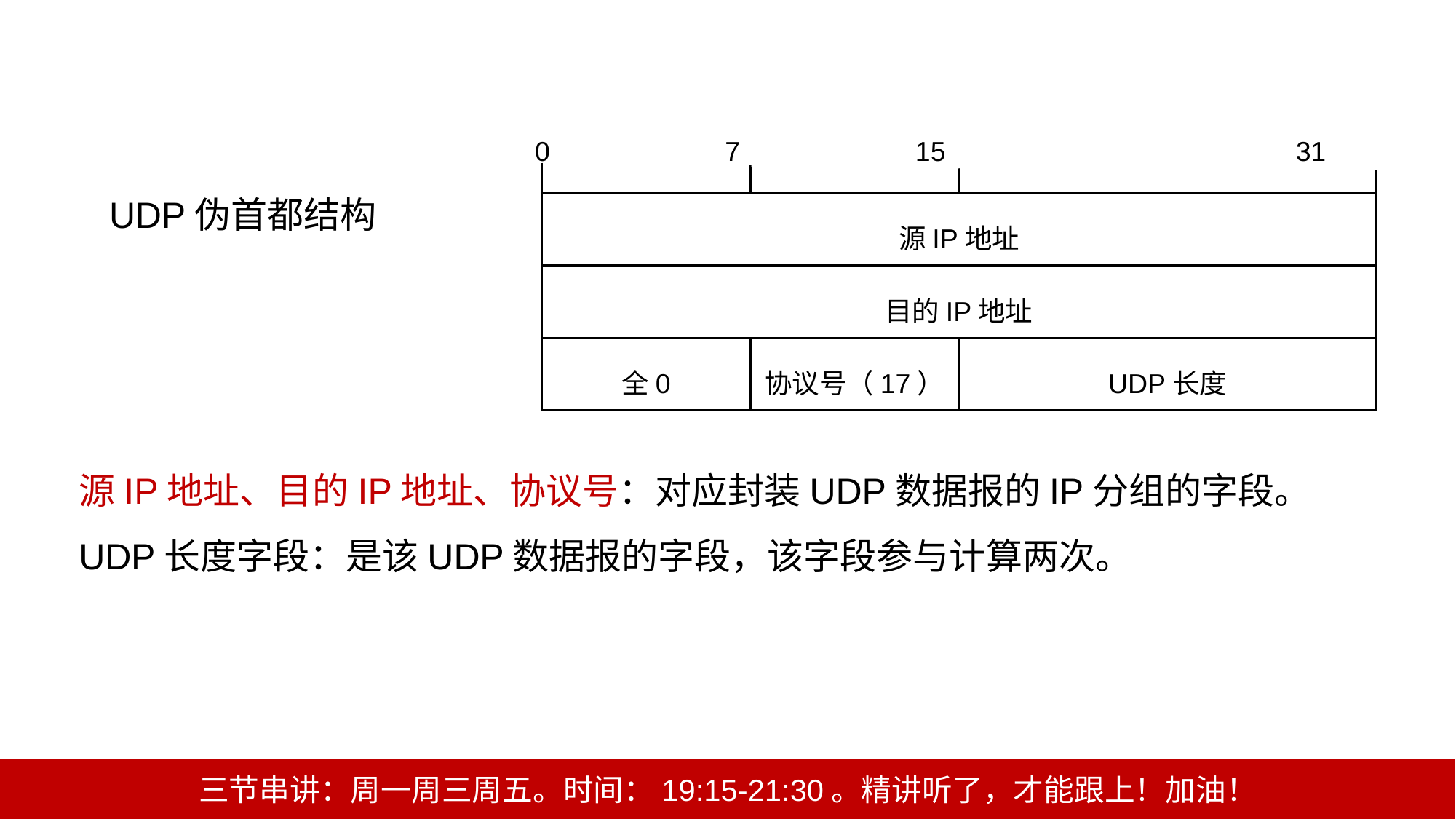

0                       7                       15                                              31
源IP地址
目的IP地址
全0
协议号（17）
UDP长度
UDP伪首都结构
源IP地址、目的IP地址、协议号：对应封装UDP数据报的IP分组的字段。
UDP长度字段：是该UDP数据报的字段，该字段参与计算两次。
三节串讲：周一周三周五。时间：19:15-21:30。精讲听了，才能跟上！加油！